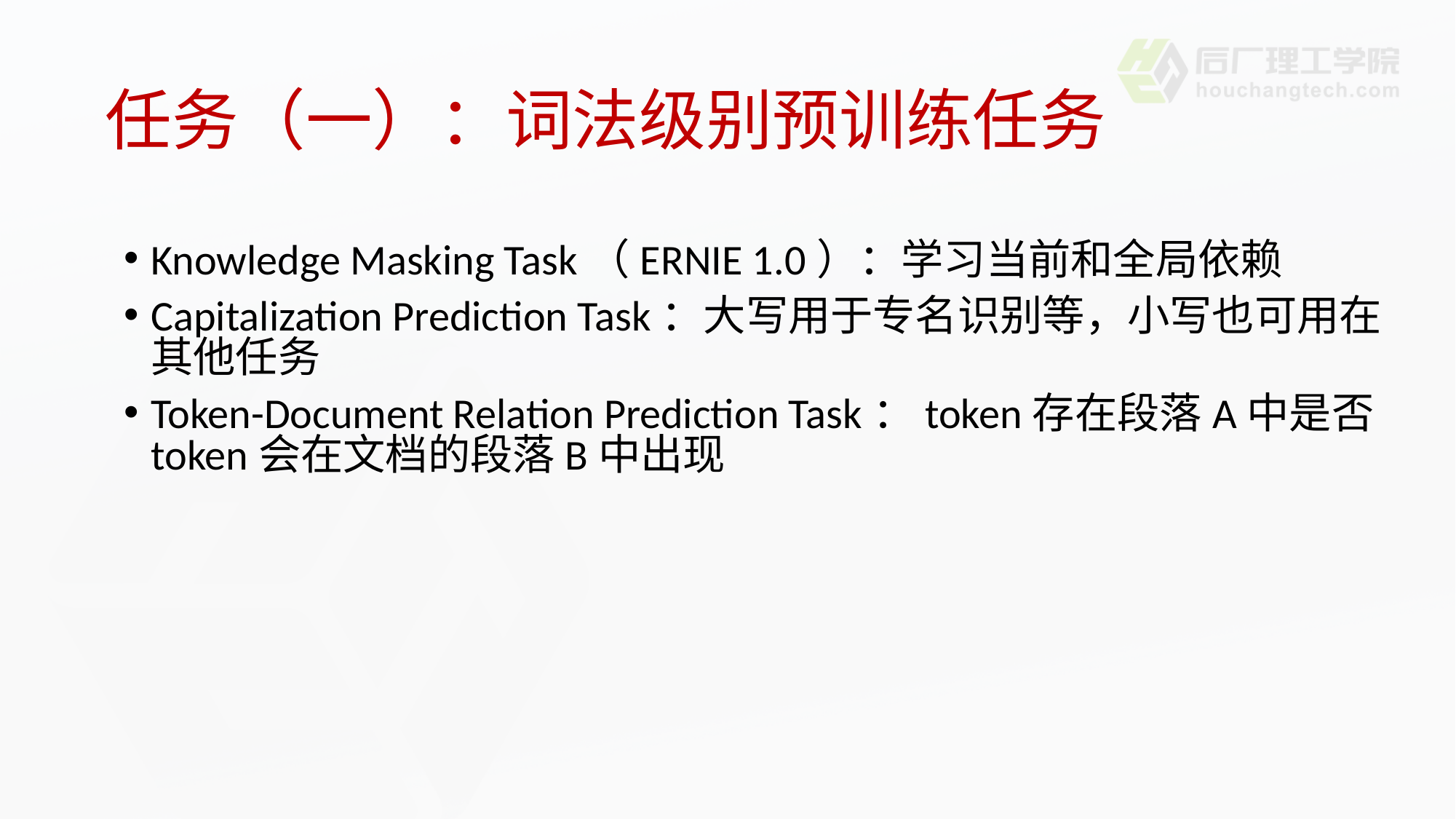

# 任务（一）：词法级别预训练任务

Knowledge Masking Task（ERNIE 1.0）：学习当前和全局依赖
Capitalization Prediction Task：大写用于专名识别等，小写也可用在其他任务
Token-Document Relation Prediction Task：token存在段落A中是否token会在文档的段落B中出现